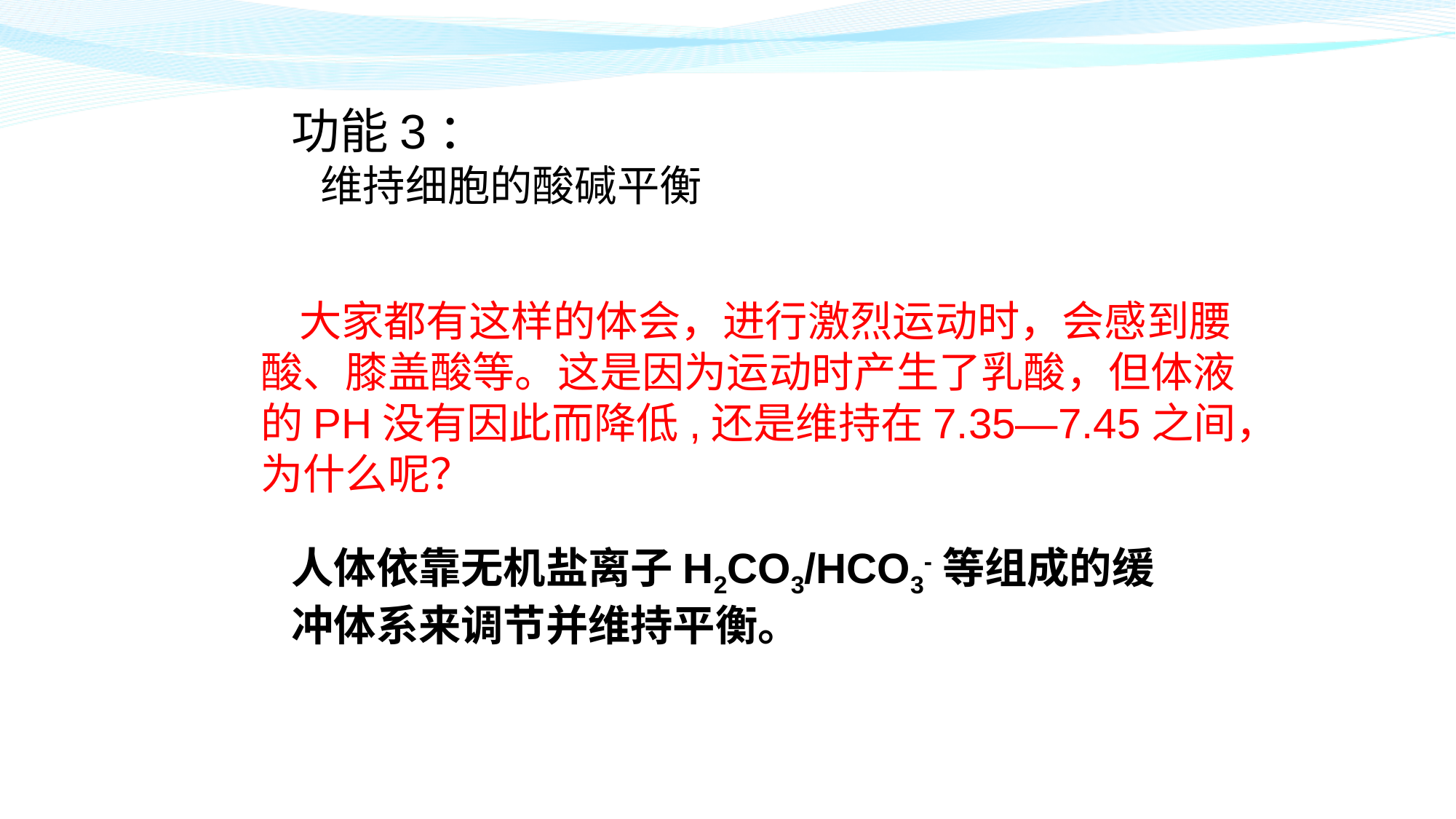

功能3：
  维持细胞的酸碱平衡
   大家都有这样的体会，进行激烈运动时，会感到腰酸、膝盖酸等。这是因为运动时产生了乳酸，但体液的PH没有因此而降低,还是维持在7.35—7.45之间，为什么呢？
人体依靠无机盐离子H2CO3/HCO3-等组成的缓冲体系来调节并维持平衡。